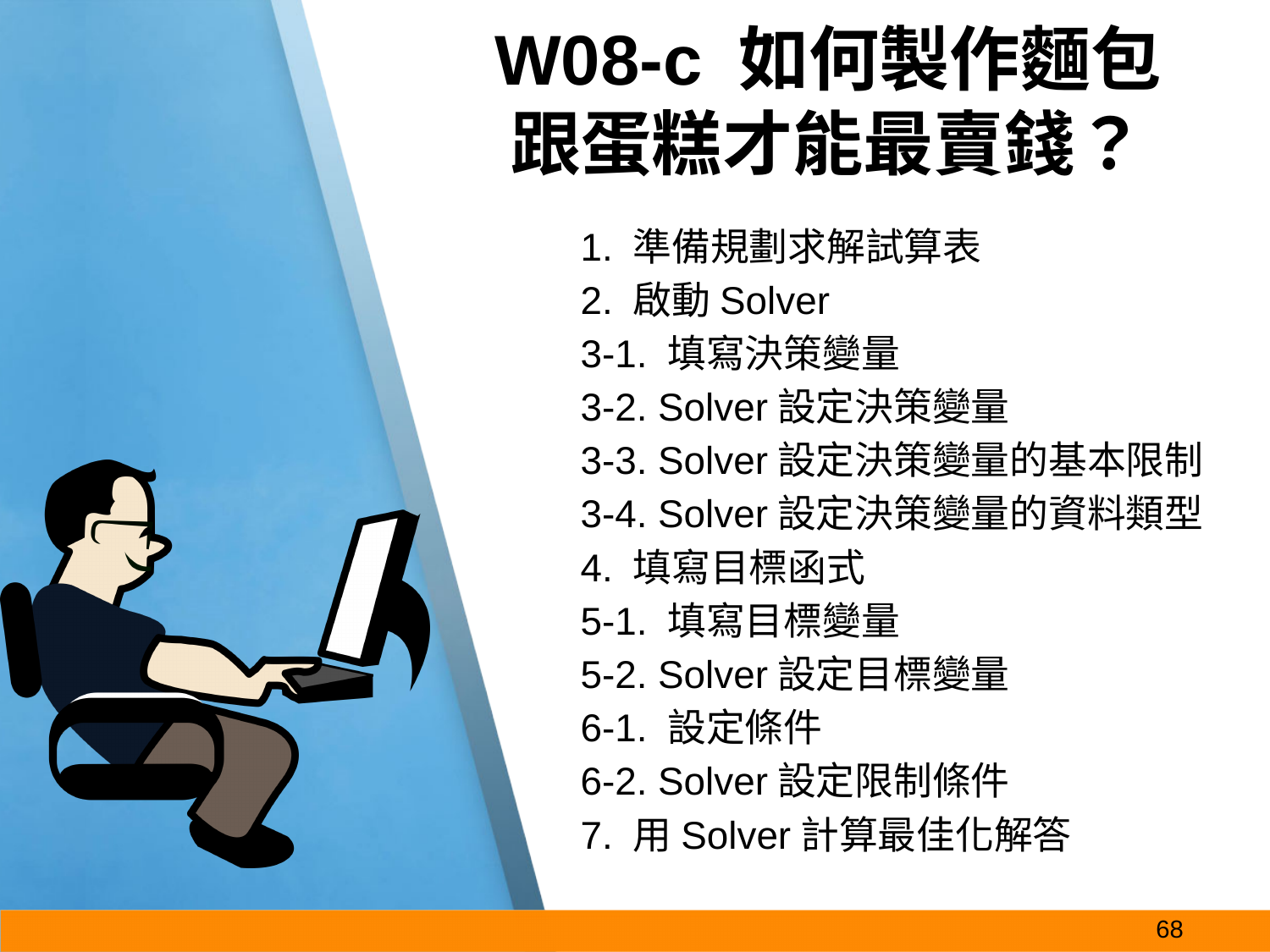

# W08-c 如何製作麵包跟蛋糕才能最賣錢？
1. 準備規劃求解試算表
2. 啟動Solver
3-1. 填寫決策變量
3-2. Solver設定決策變量
3-3. Solver設定決策變量的基本限制
3-4. Solver設定決策變量的資料類型
4. 填寫目標函式
5-1. 填寫目標變量
5-2. Solver設定目標變量
6-1. 設定條件
6-2. Solver設定限制條件
7. 用Solver計算最佳化解答
68